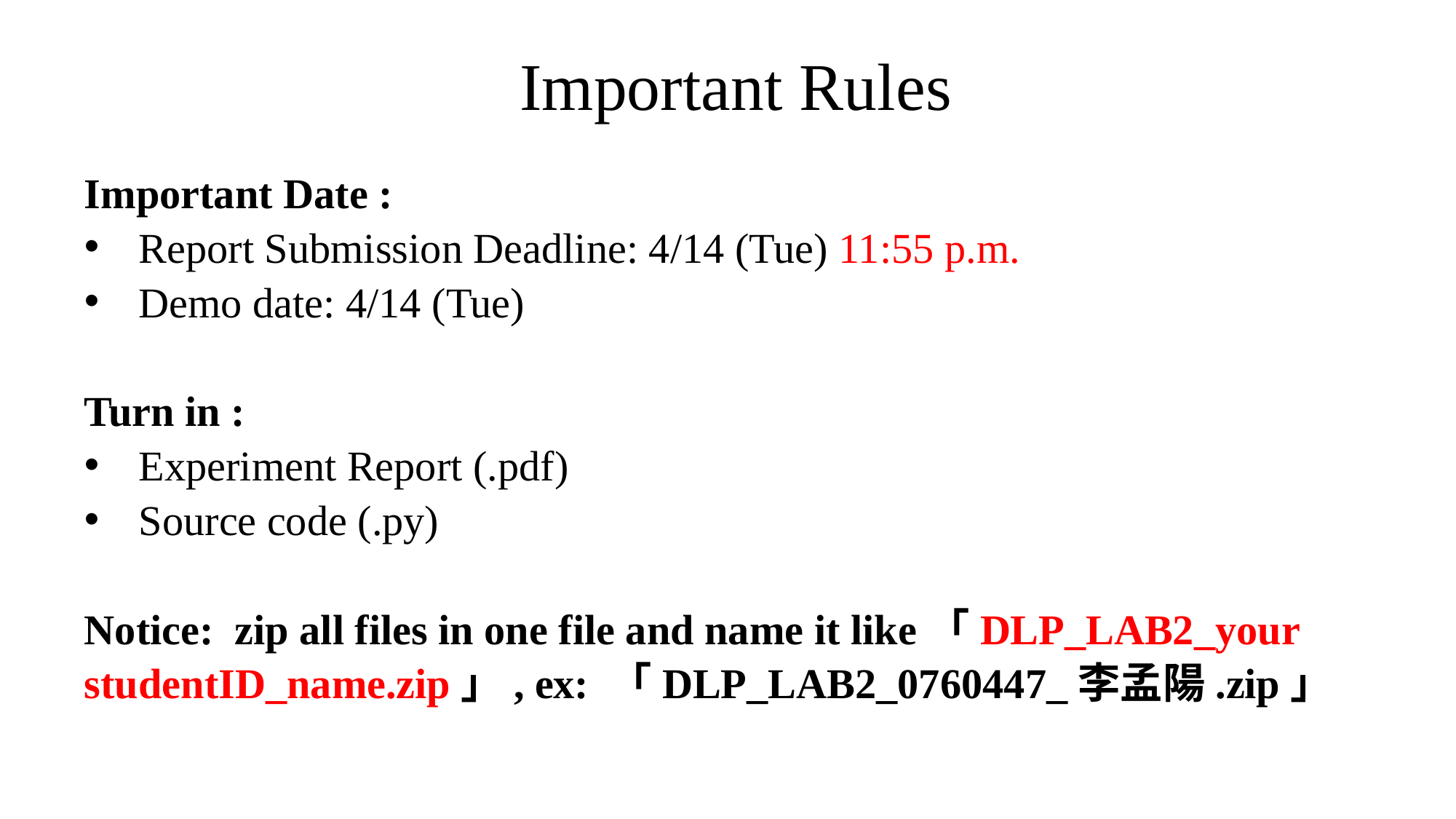

Important Rules
Important Date :
Report Submission Deadline: 4/14 (Tue) 11:55 p.m.
Demo date: 4/14 (Tue)

Turn in :
Experiment Report (.pdf)
Source code (.py)

Notice:  zip all files in one file and name it like「DLP_LAB2_your studentID_name.zip」, ex: 「DLP_LAB2_0760447_李孟陽.zip」